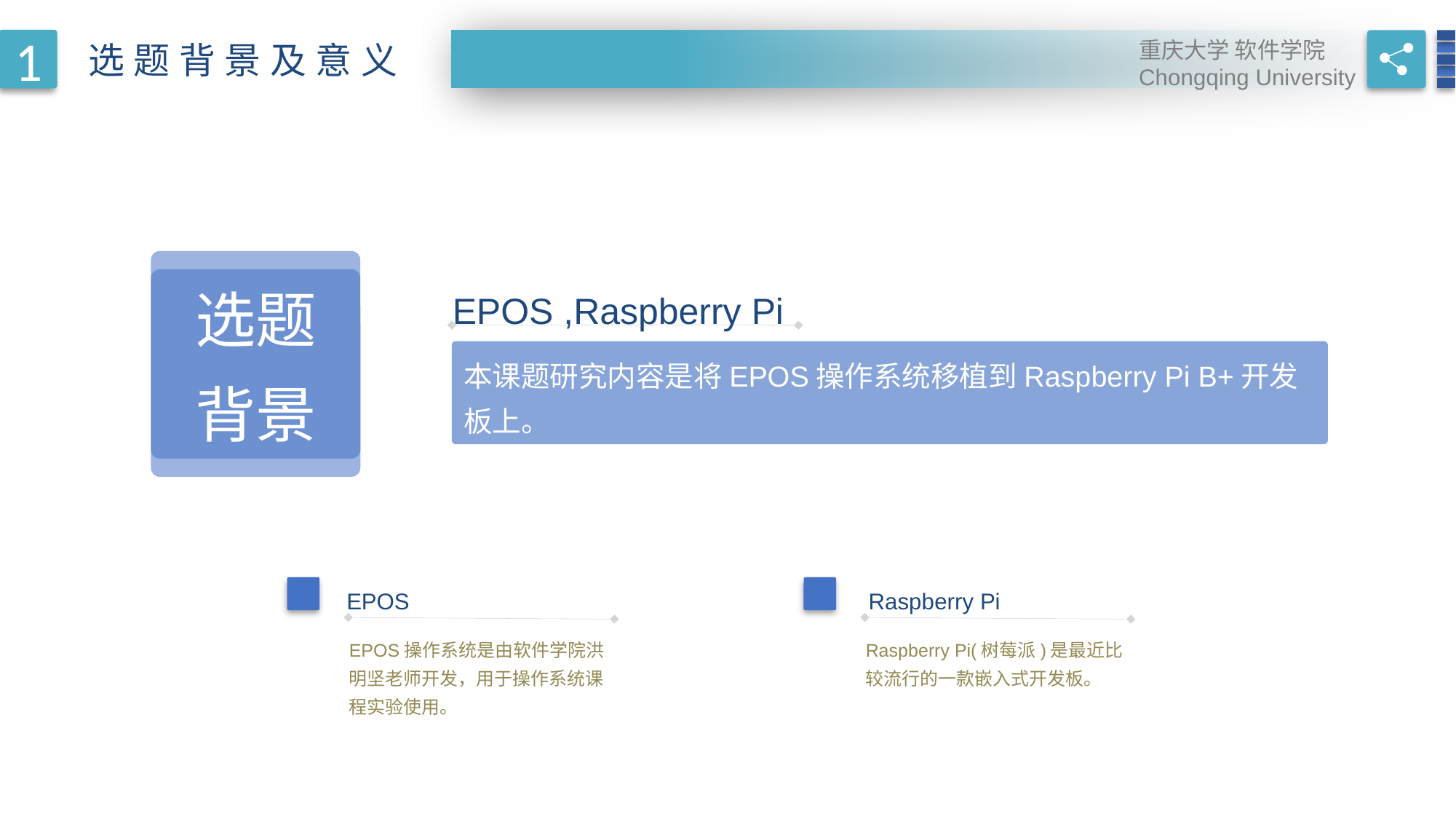

1
重庆大学 软件学院
Chongqing University

选题背景及意义
选题
背景

EPOS ,Raspberry Pi
本课题研究内容是将EPOS操作系统移植到Raspberry Pi B+开发板上。
EPOS
Raspberry Pi

EPOS操作系统是由软件学院洪明坚老师开发，用于操作系统课程实验使用。
Raspberry Pi(树莓派)是最近比较流行的一款嵌入式开发板。